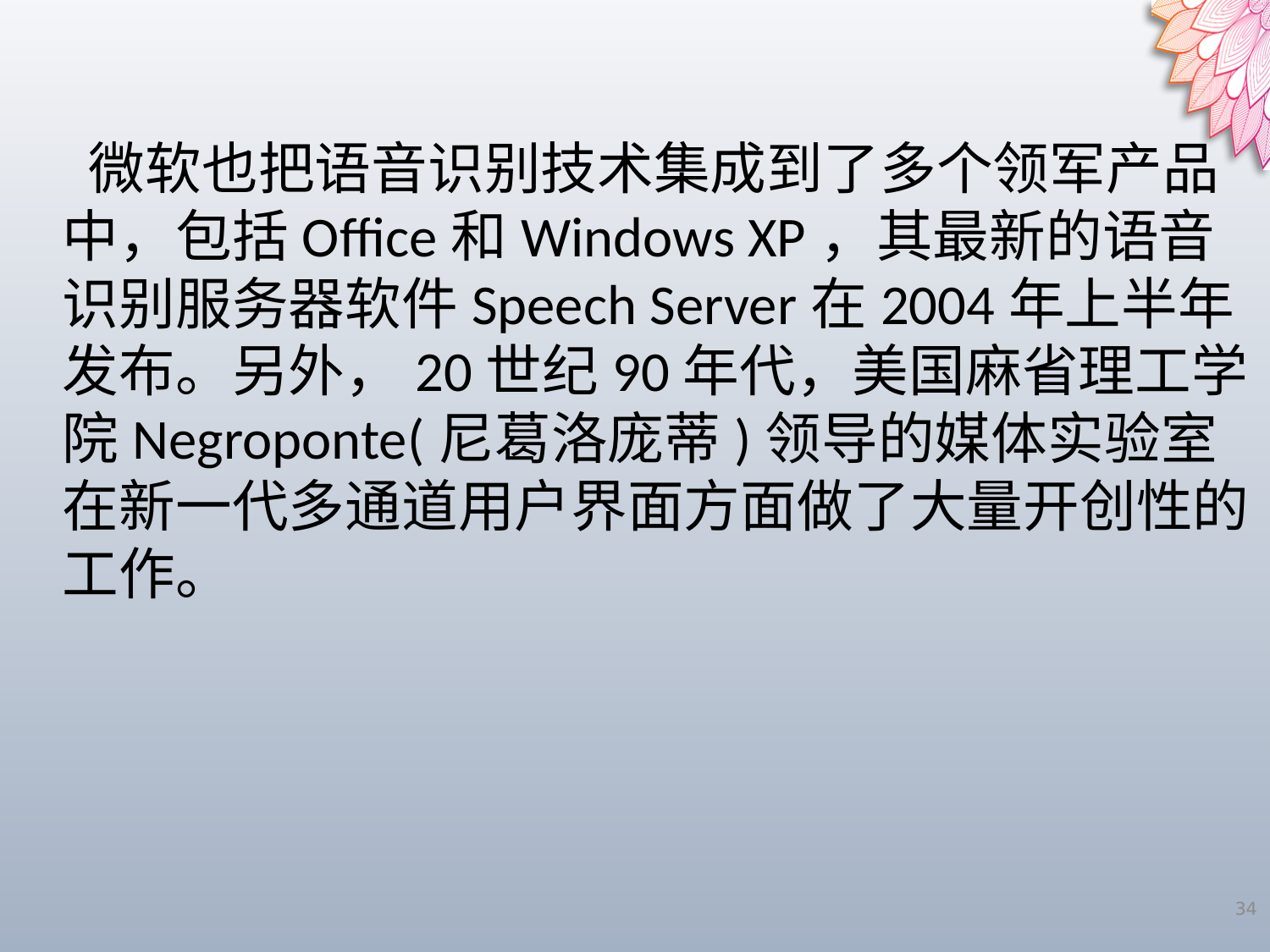

微软也把语音识别技术集成到了多个领军产品中，包括Office和Windows XP，其最新的语音识别服务器软件Speech Server在2004年上半年发布。另外，20世纪90年代，美国麻省理工学院Negroponte(尼葛洛庞蒂)领导的媒体实验室在新一代多通道用户界面方面做了大量开创性的工作。

34